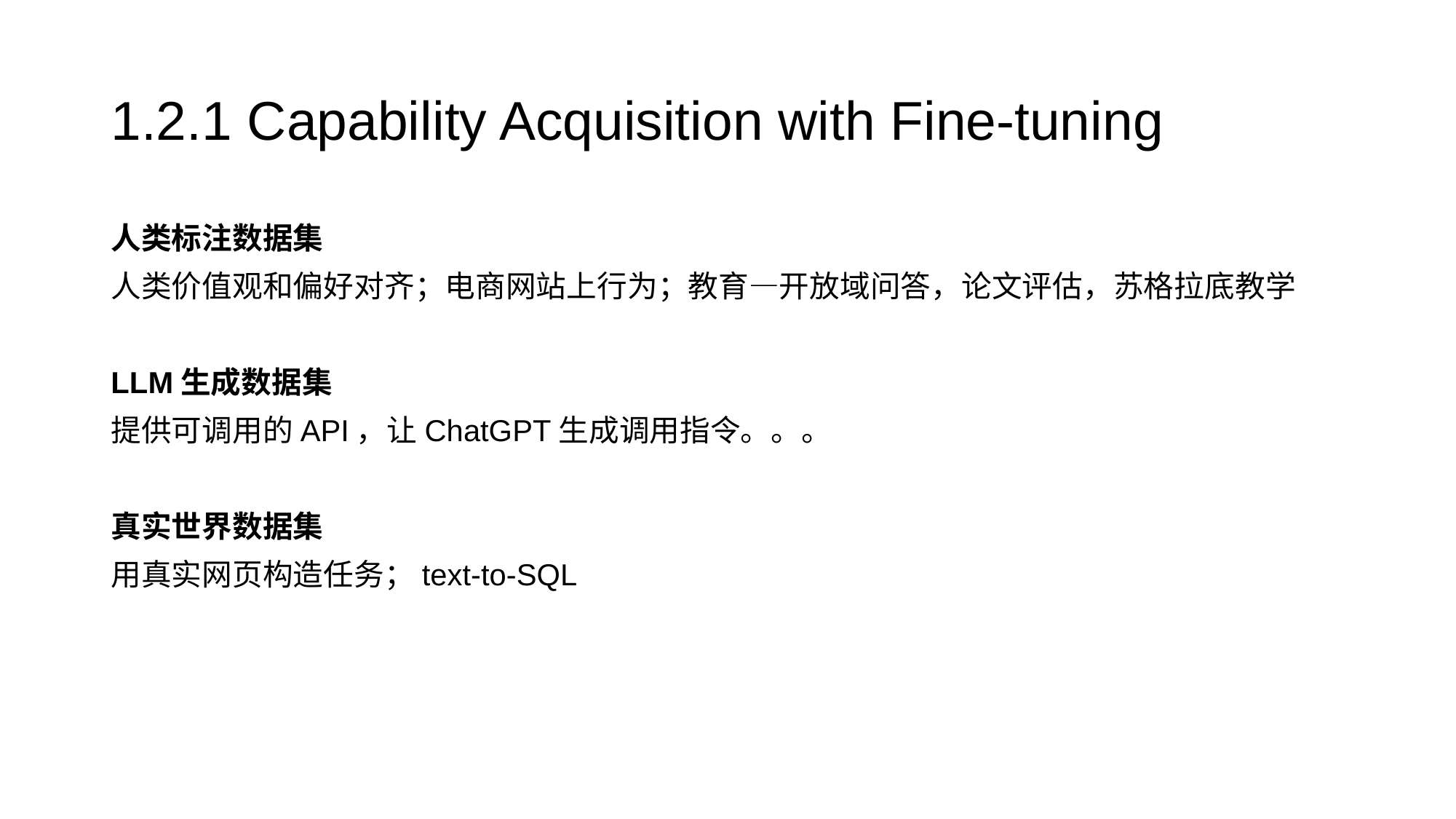

# 1.2.1 Capability Acquisition with Fine-tuning
人类标注数据集
人类价值观和偏好对齐；电商网站上行为；教育—开放域问答，论文评估，苏格拉底教学

LLM生成数据集
提供可调用的API，让ChatGPT生成调用指令。。。

真实世界数据集
用真实网页构造任务；text-to-SQL